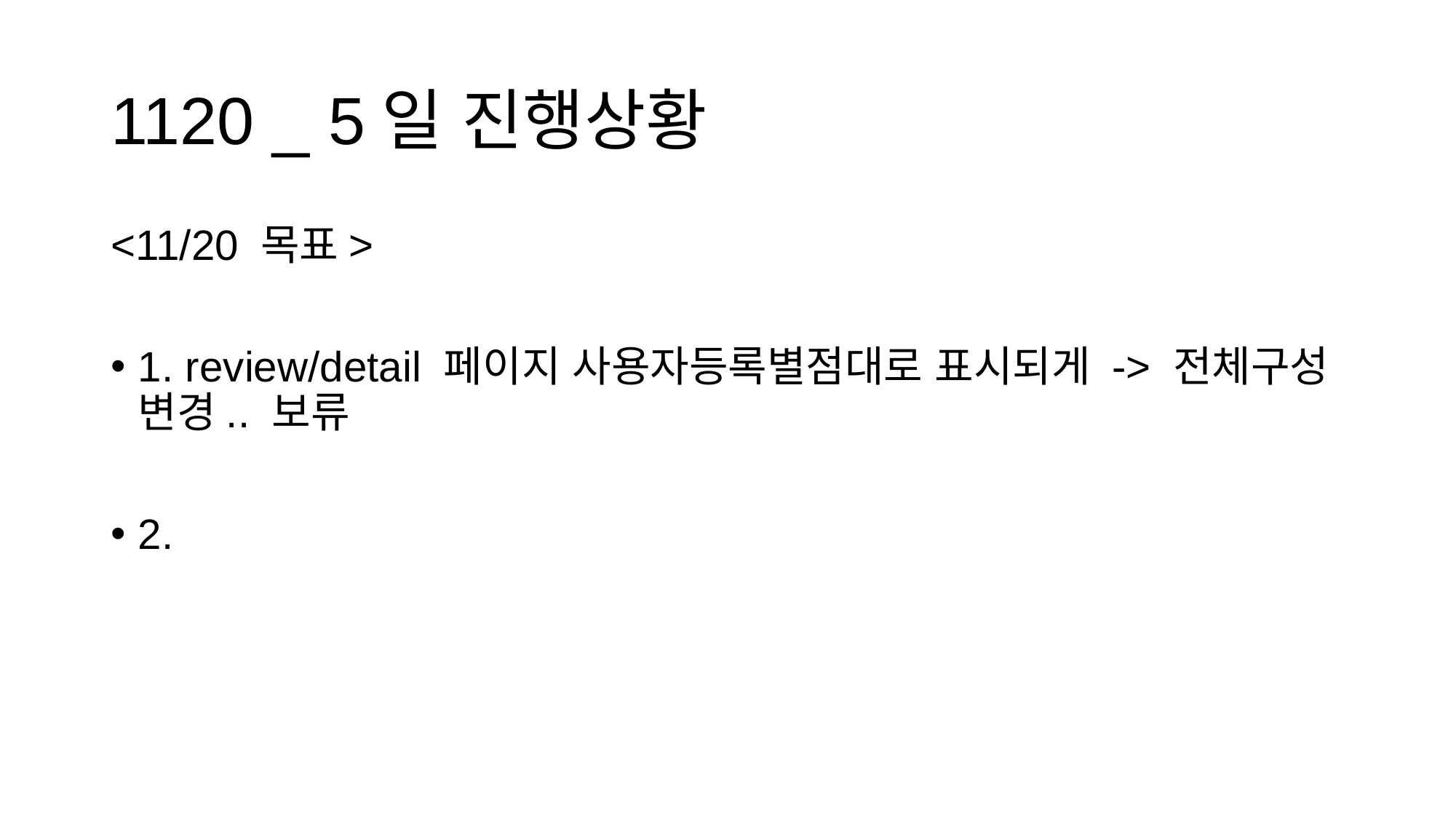

# 1120 _ 5일 진행상황
<11/20 목표>

1. review/detail 페이지 사용자등록별점대로 표시되게 -> 전체구성 변경.. 보류

2.